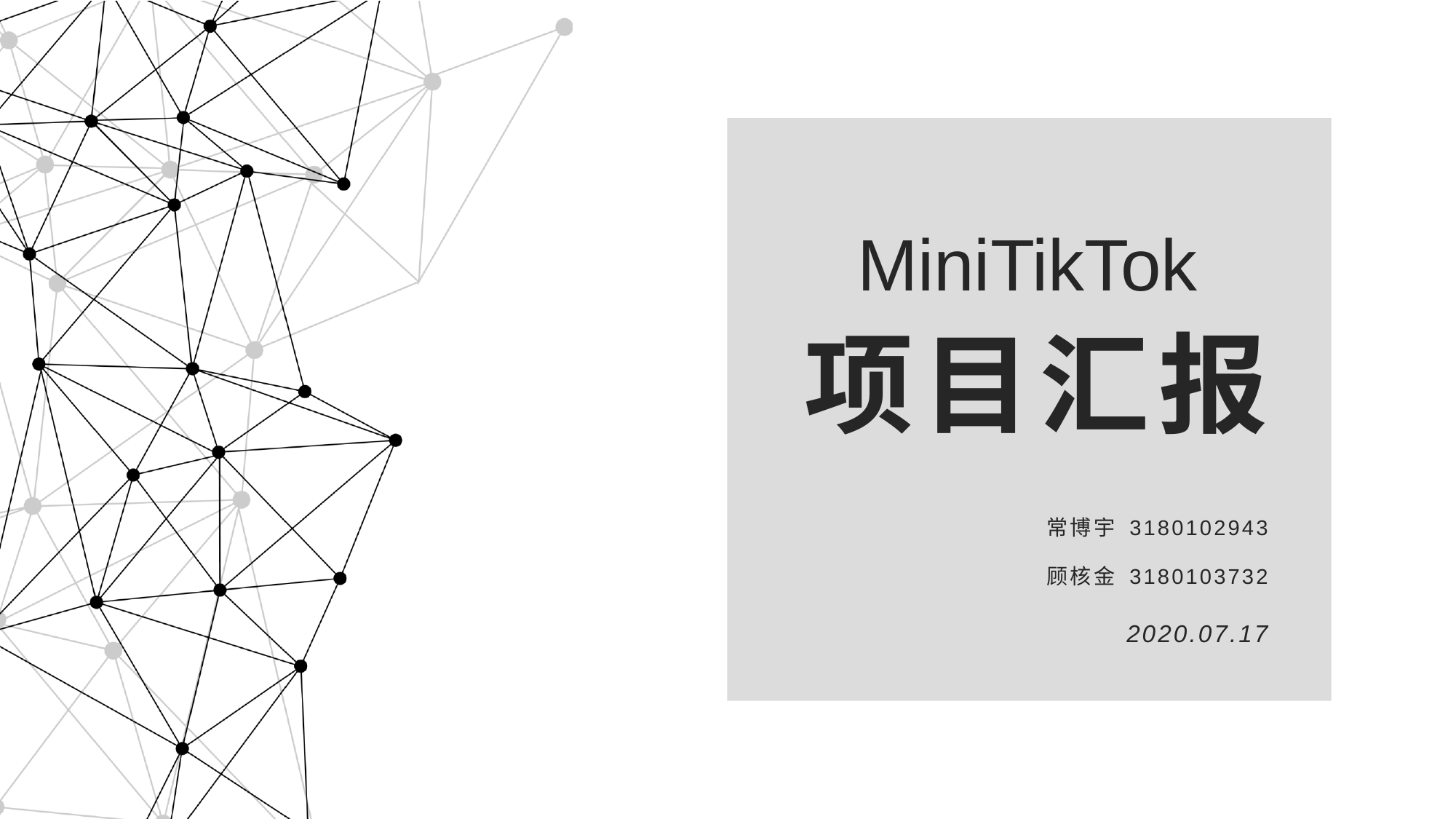

MiniTikTok
# 项目汇报
常博宇 3180102943
顾核金 3180103732
2020.07.17